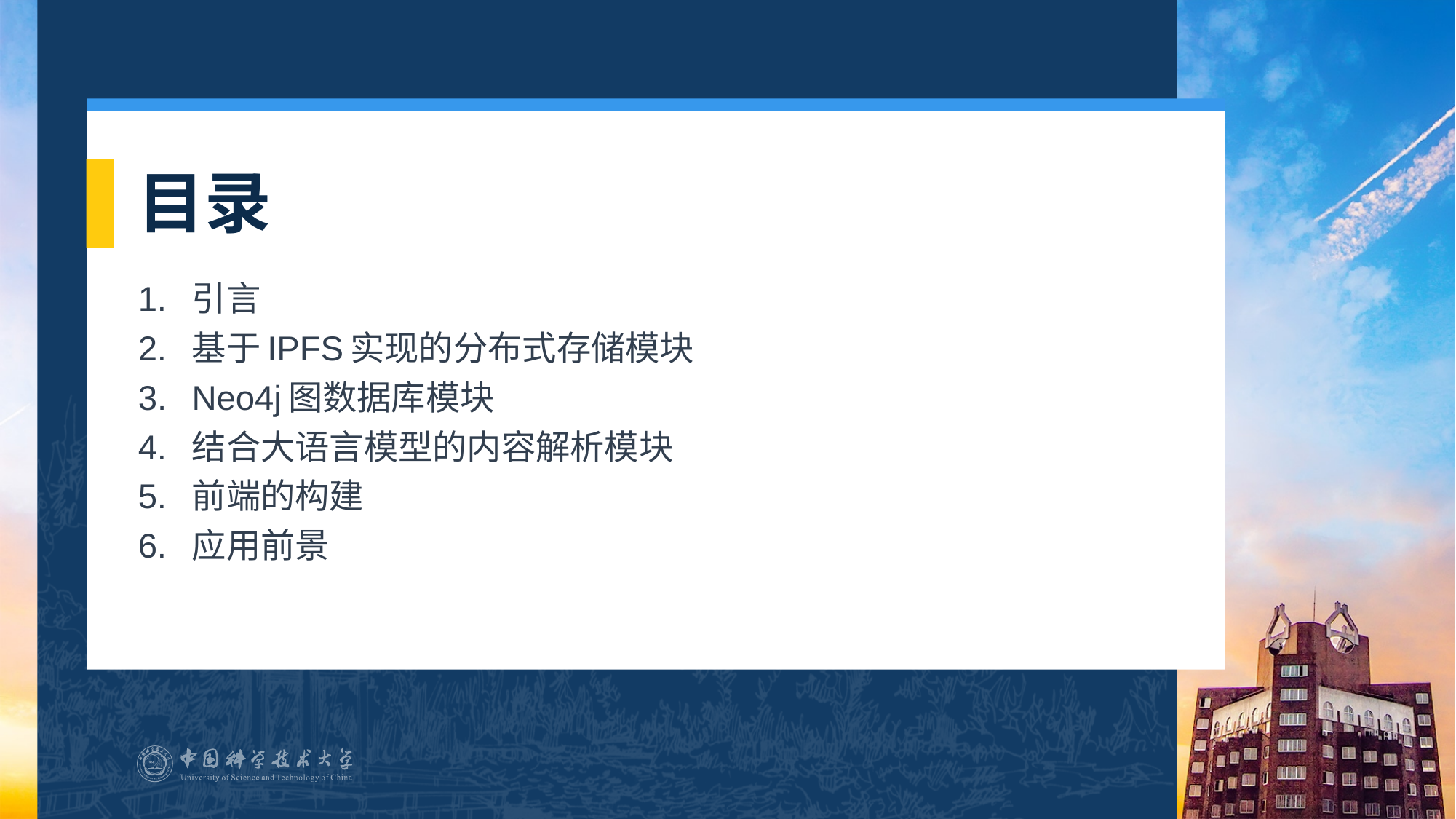

# 目录
引言
基于IPFS实现的分布式存储模块
Neo4j图数据库模块
结合大语言模型的内容解析模块
前端的构建
应用前景